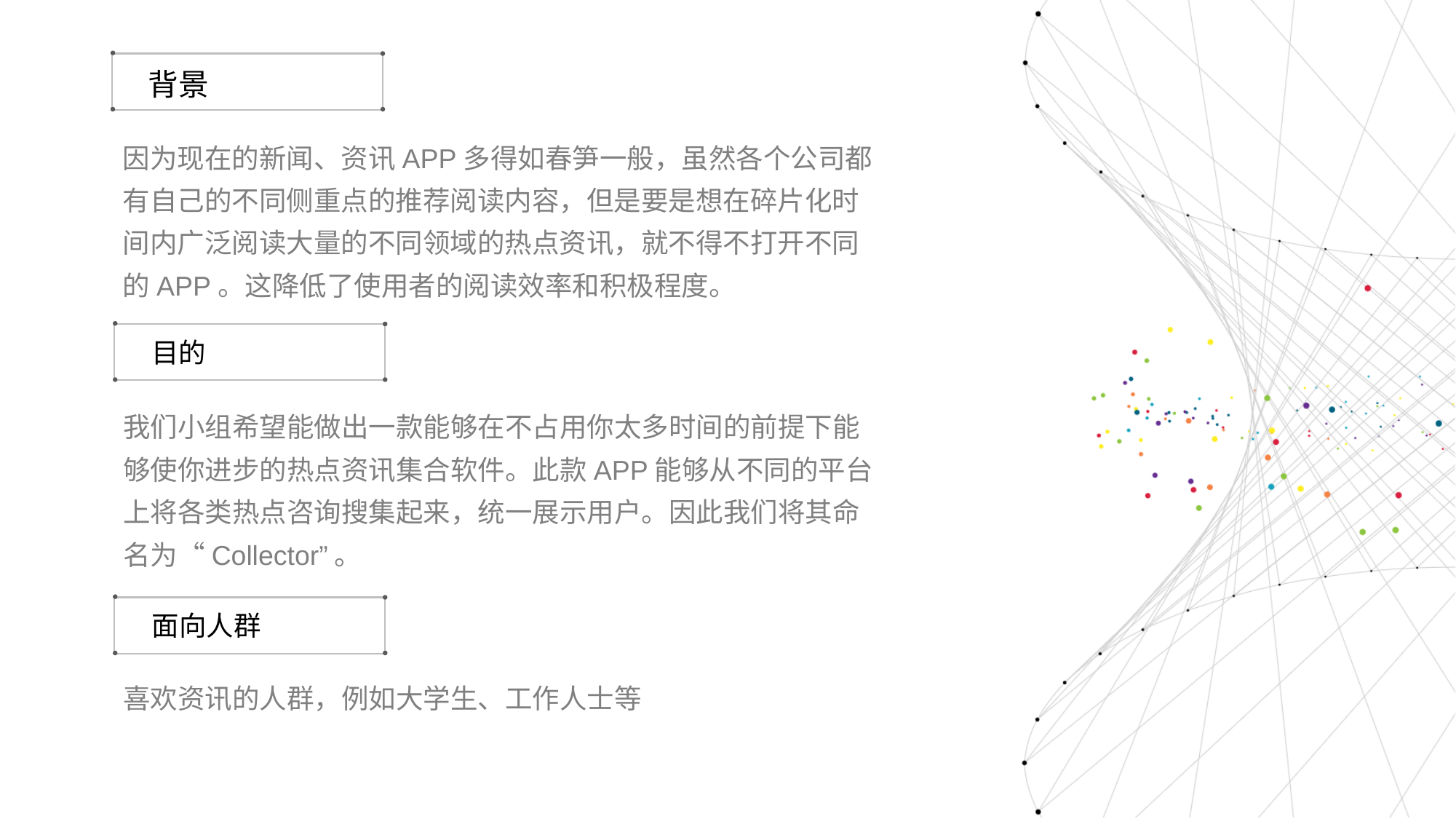

背景
因为现在的新闻、资讯APP多得如春笋一般，虽然各个公司都有自己的不同侧重点的推荐阅读内容，但是要是想在碎片化时间内广泛阅读大量的不同领域的热点资讯，就不得不打开不同的APP。这降低了使用者的阅读效率和积极程度。

目的
我们小组希望能做出一款能够在不占用你太多时间的前提下能够使你进步的热点资讯集合软件。此款APP能够从不同的平台上将各类热点咨询搜集起来，统一展示用户。因此我们将其命名为“Collector”。

面向人群
喜欢资讯的人群，例如大学生、工作人士等